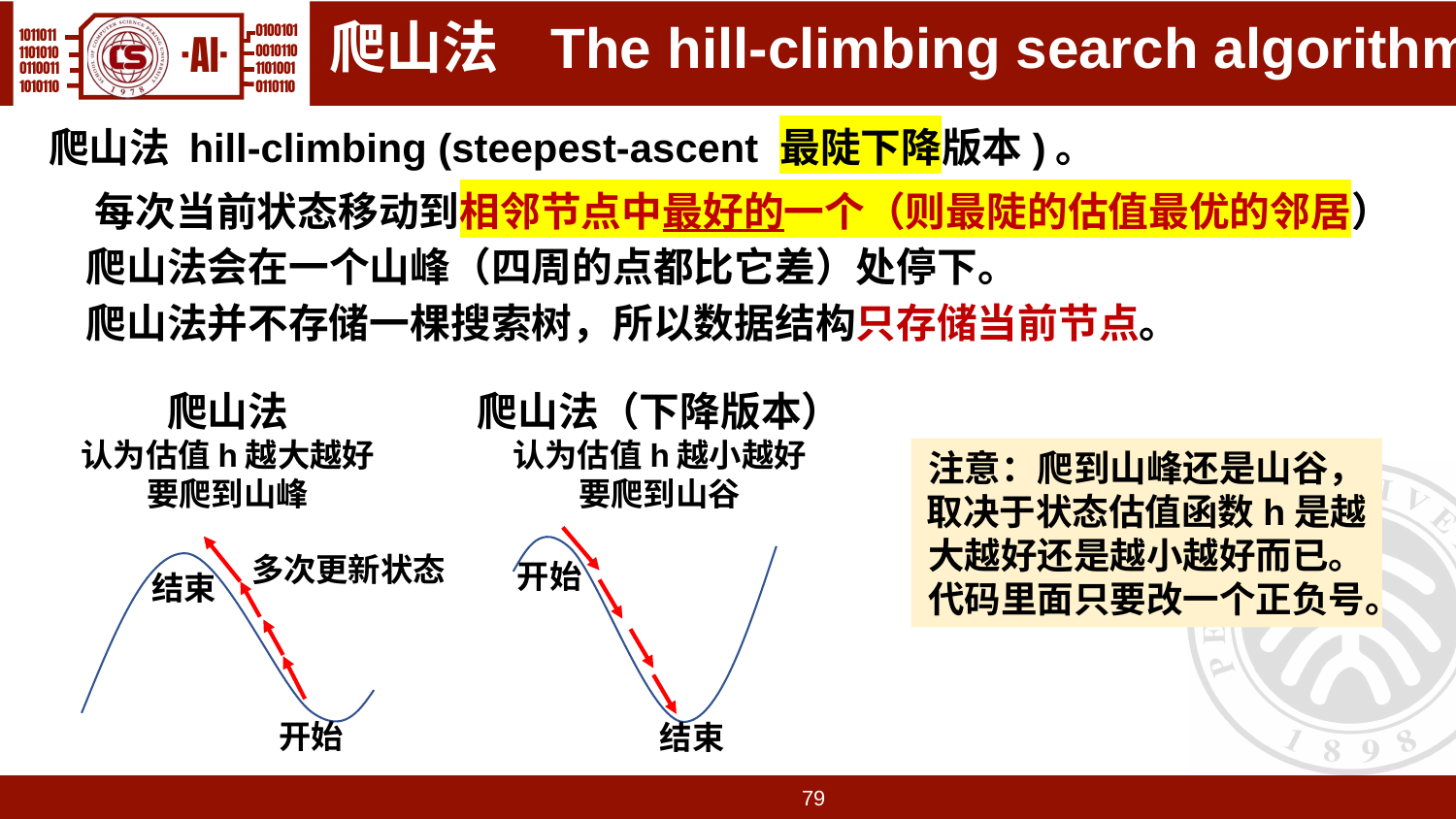

# 爬山法   The hill-climbing search algorithm
爬山法 hill-climbing (steepest-ascent 最陡下降版本)。
    每次当前状态移动到相邻节点中最好的一个（则最陡的估值最优的邻居）
爬山法会在一个山峰（四周的点都比它差）处停下。
爬山法并不存储一棵搜索树，所以数据结构只存储当前节点。
爬山法
认为估值h越大越好
要爬到山峰
爬山法（下降版本）
认为估值h越小越好
要爬到山谷
注意：爬到山峰还是山谷，取决于状态估值函数h是越大越好还是越小越好而已。代码里面只要改一个正负号。

多次更新状态
开始

结束
开始
结束
79